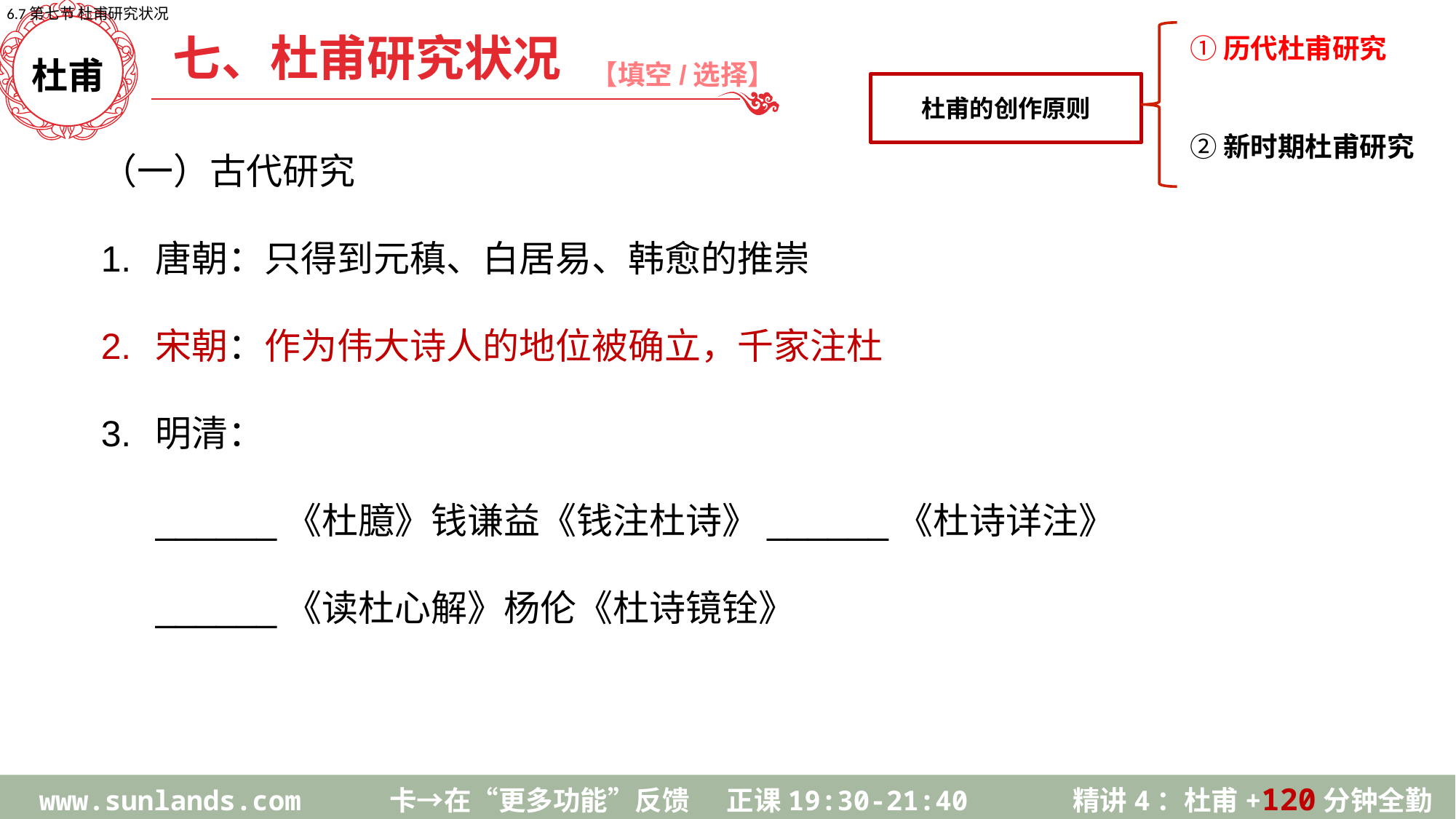

6.7第七节 杜甫研究状况

杜甫的创作原则
七、杜甫研究状况
①历代杜甫研究

②新时期杜甫研究

【填空/选择】
杜甫

（一）古代研究
唐朝：只得到元稹、白居易、韩愈的推崇
宋朝：作为伟大诗人的地位被确立，千家注杜
明清：
______《杜臆》钱谦益《钱注杜诗》______《杜诗详注》
______《读杜心解》杨伦《杜诗镜铨》